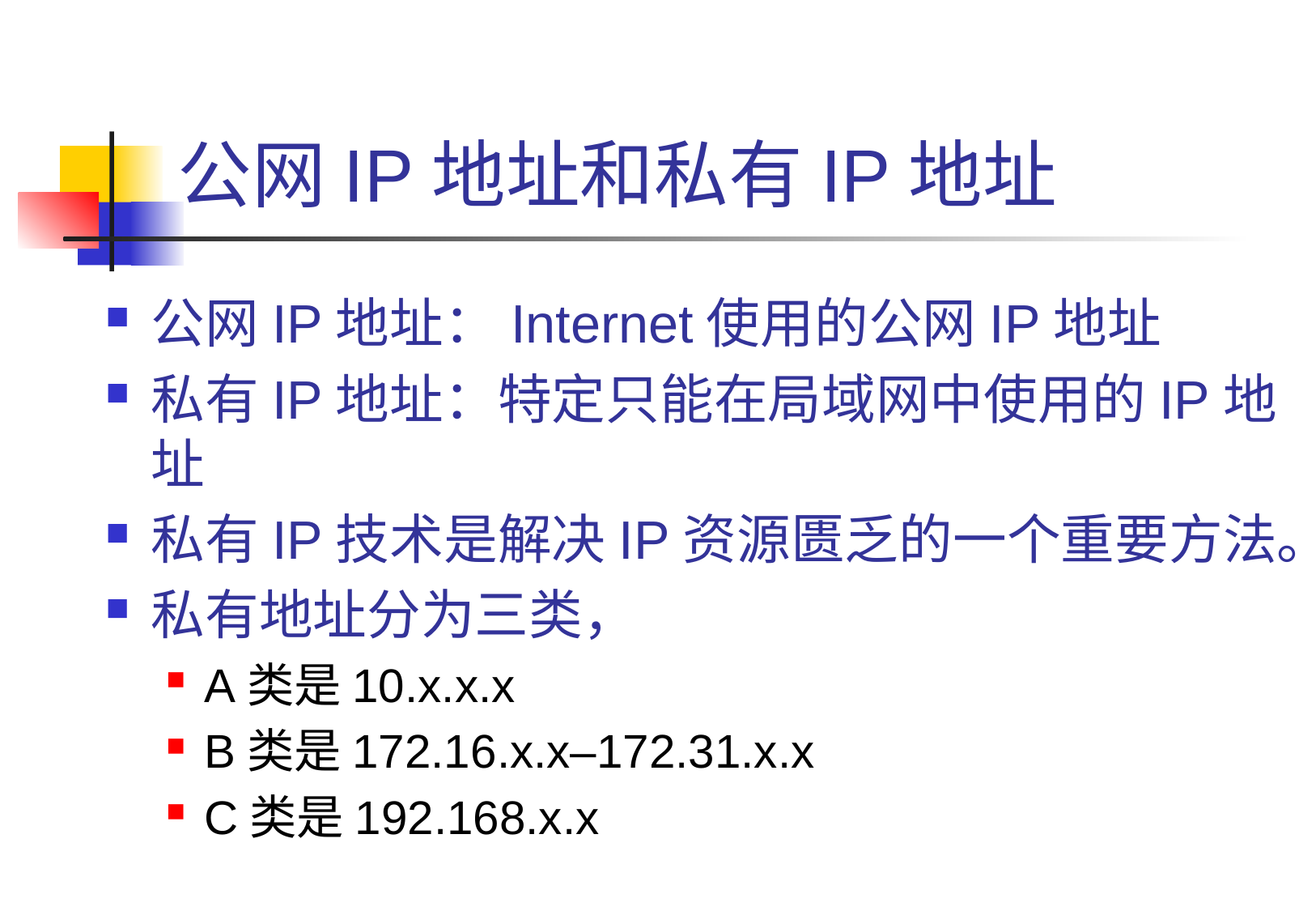

# 公网IP地址和私有IP地址
公网IP地址：Internet使用的公网IP地址
私有IP地址：特定只能在局域网中使用的IP地址
私有IP技术是解决IP资源匮乏的一个重要方法。
私有地址分为三类，
A类是10.x.x.x
B类是172.16.x.x–172.31.x.x
C类是192.168.x.x